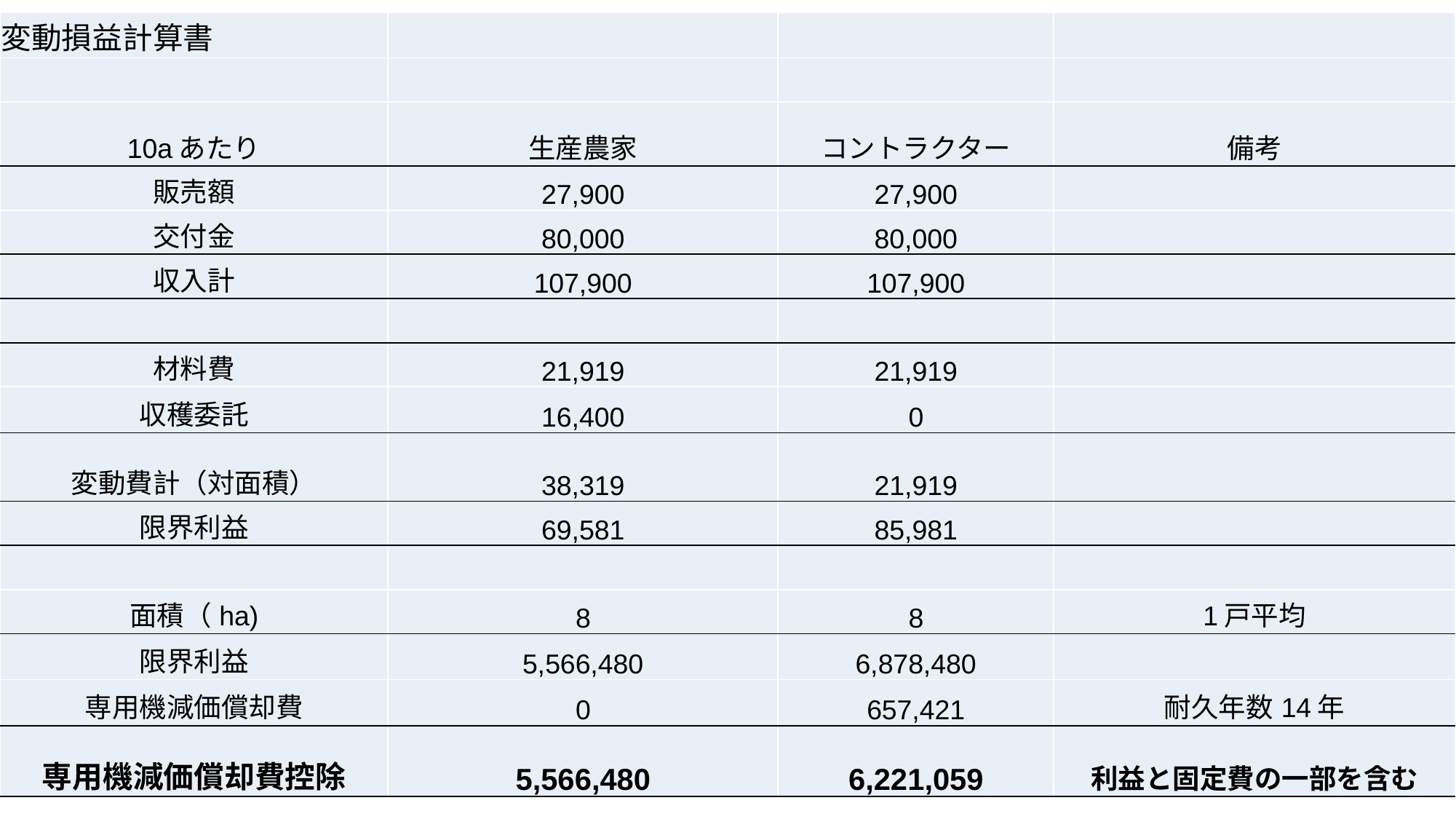

| 変動損益計算書 |  |  |  |
| --- | --- | --- | --- |
|  |  |  |  |
| 10aあたり | 生産農家 | コントラクター | 備考 |
| 販売額 | 27,900 | 27,900 |  |
| 交付金 | 80,000 | 80,000 |  |
| 収入計 | 107,900 | 107,900 |  |
|  |  |  |  |
| 材料費 | 21,919 | 21,919 |  |
| 収穫委託 | 16,400 | 0 |  |
| 変動費計（対面積） | 38,319 | 21,919 |  |
| 限界利益 | 69,581 | 85,981 |  |
|  |  |  |  |
| 面積（ha) | 8 | 8 | 1戸平均 |
| 限界利益 | 5,566,480 | 6,878,480 |  |
| 専用機減価償却費 | 0 | 657,421 | 耐久年数14年 |
| 専用機減価償却費控除 | 5,566,480 | 6,221,059 | 利益と固定費の一部を含む |
# イネWCS栽培の経済性
財務会計ではなく管理会計で。

１.収入計ー面積での変動費＝限界利益　 　  →　プラスに着目

２.補助金、交付金を収入に加える　→　助成ありきの事業

３.共通の固定費は作目案分不要　　→　分け方で加減が可能

４.専用の減価償却費は耐久年数で計算 → 法定耐用年数は過小評価

16